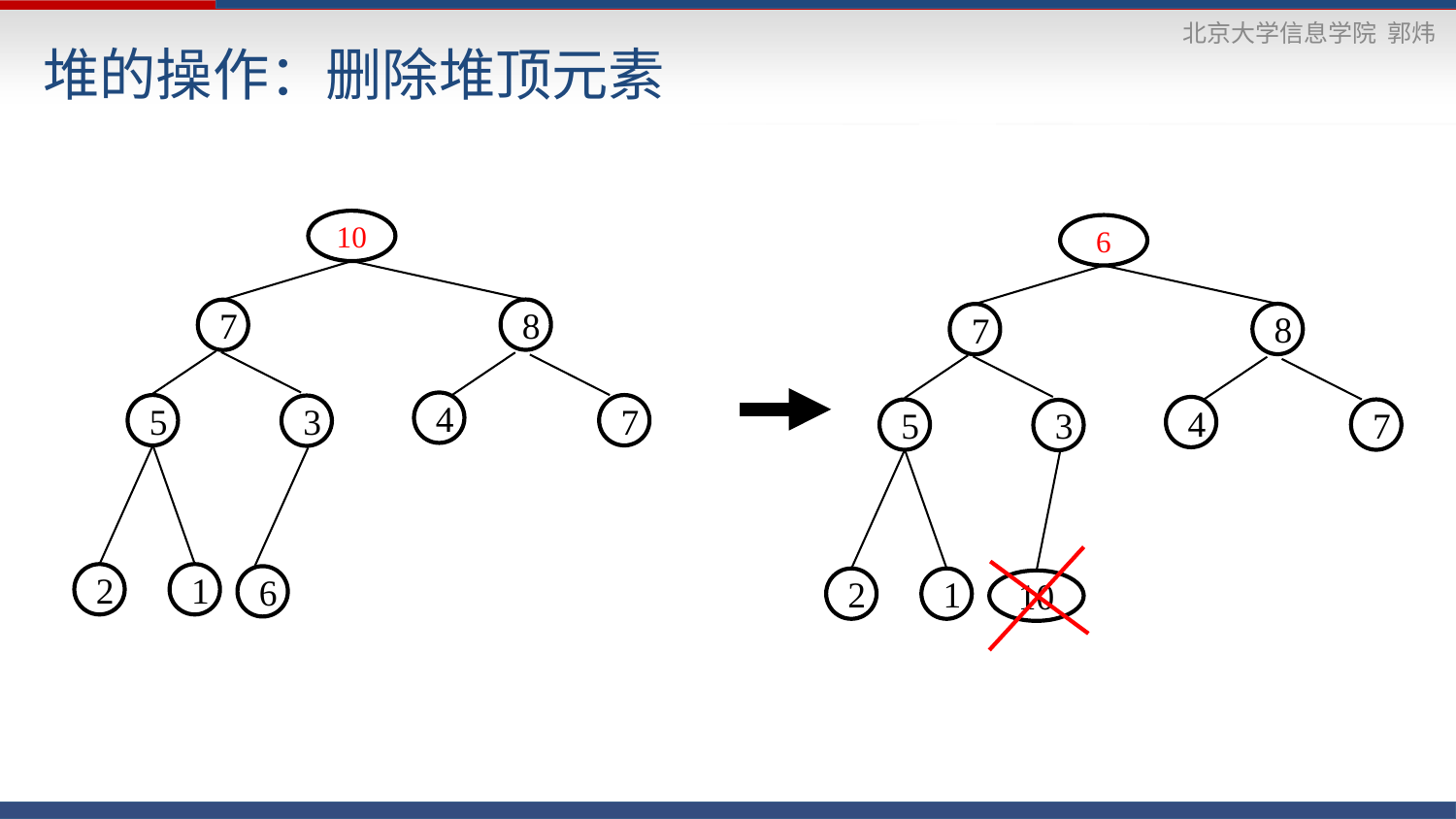

# 堆的操作：删除堆顶元素
10
6
8
7
8
7
4
5
7
3
4
5
7
3
2
1
6
2
1
10
14